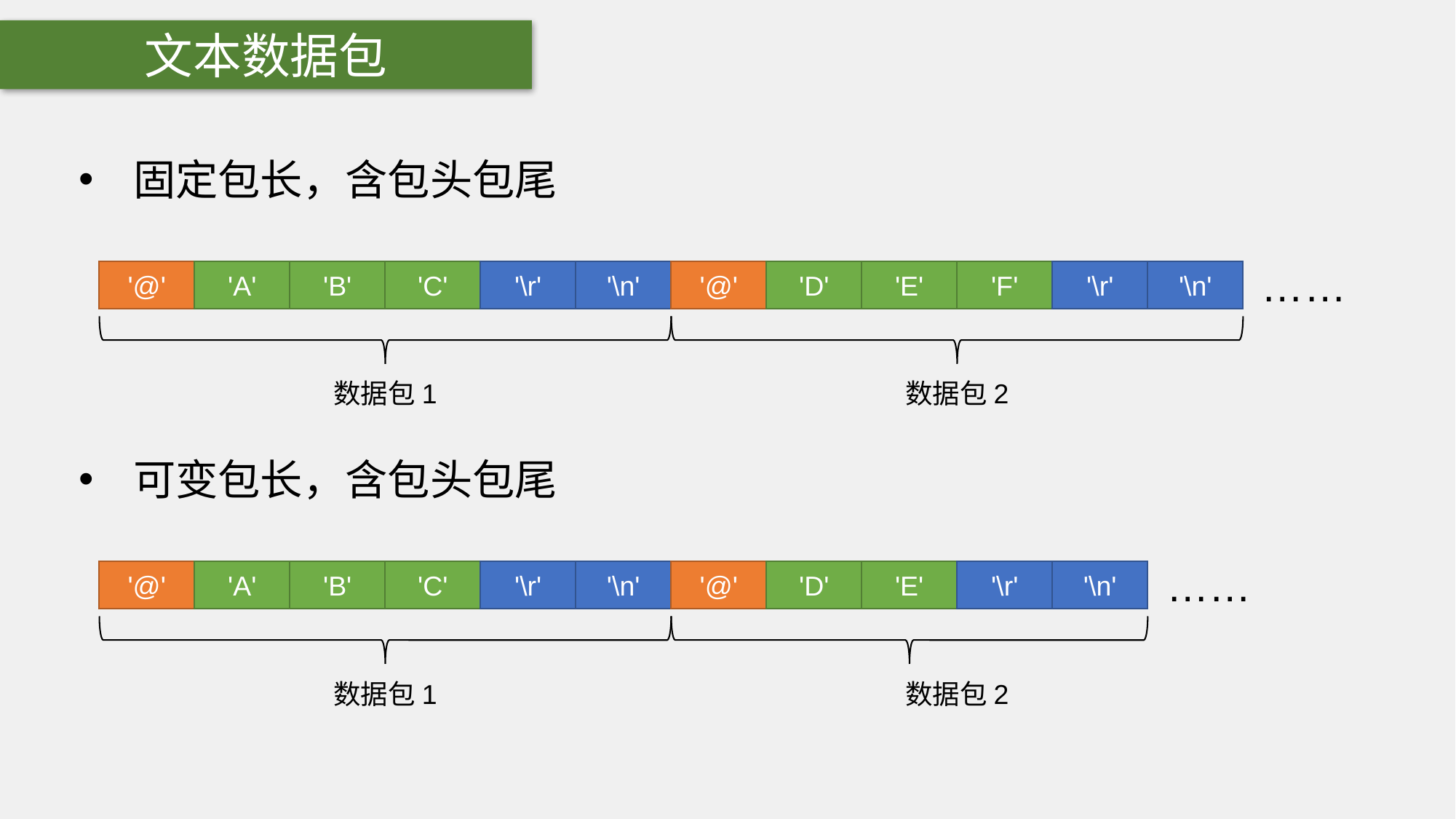

文本数据包

固定包长，含包头包尾
……
'@'
'A'
'B'
'C'
'\r'
'\n'
'@'
'D'
'E'
'F'
'\r'
'\n'

数据包1
数据包2

可变包长，含包头包尾
……
'@'
'A'
'B'
'C'
'\r'
'\n'
'@'
'D'
'E'
'\r'
'\n'
数据包1
数据包2